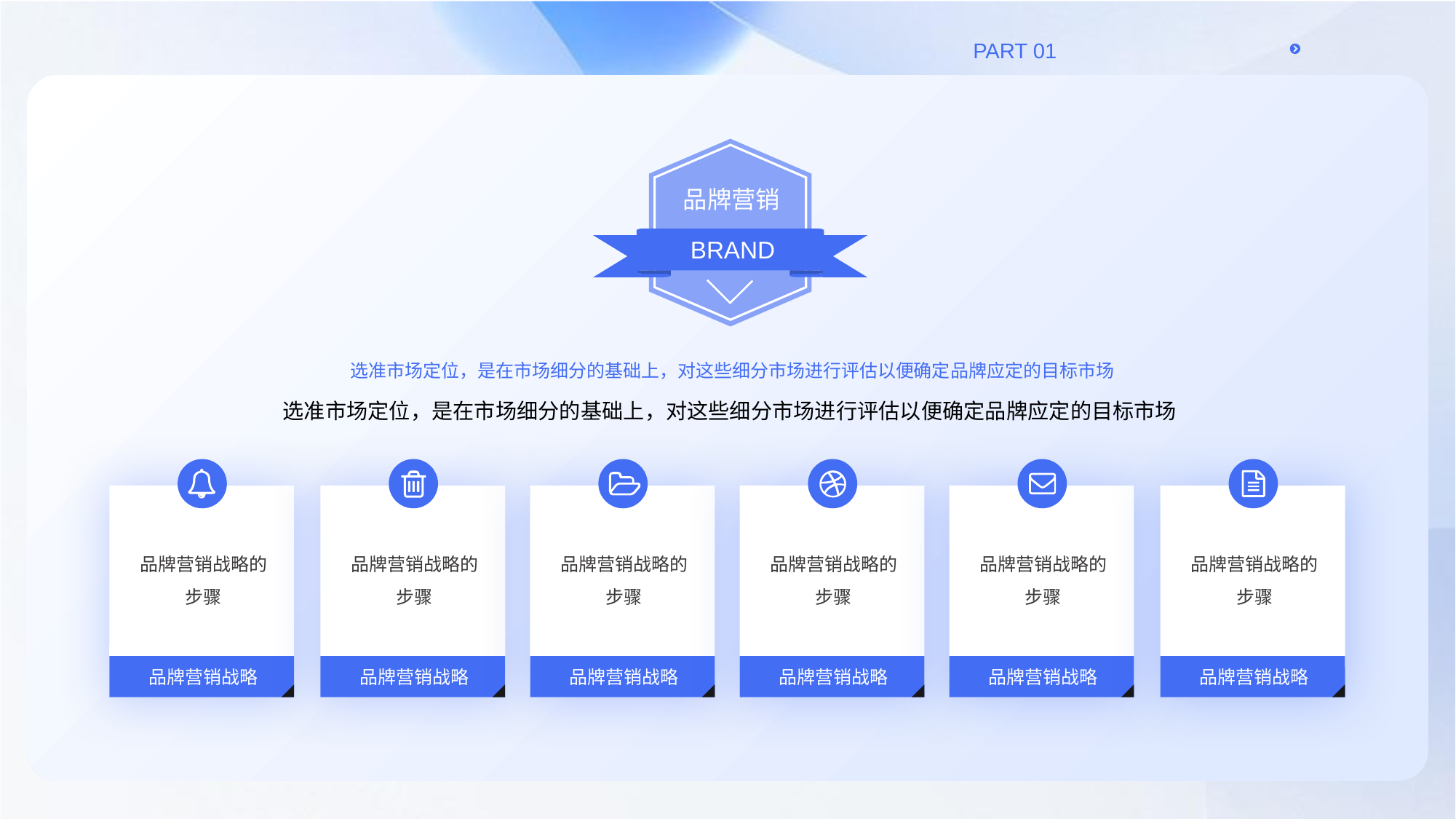

品牌营销

BRAND

选准市场定位，是在市场细分的基础上，对这些细分市场进行评估以便确定品牌应定的目标市场
选准市场定位，是在市场细分的基础上，对这些细分市场进行评估以便确定品牌应定的目标市场

品牌营销战略的步骤
品牌营销战略的步骤
品牌营销战略的步骤
品牌营销战略的步骤
品牌营销战略的步骤
品牌营销战略的步骤

品牌营销战略
品牌营销战略
品牌营销战略
品牌营销战略
品牌营销战略
品牌营销战略